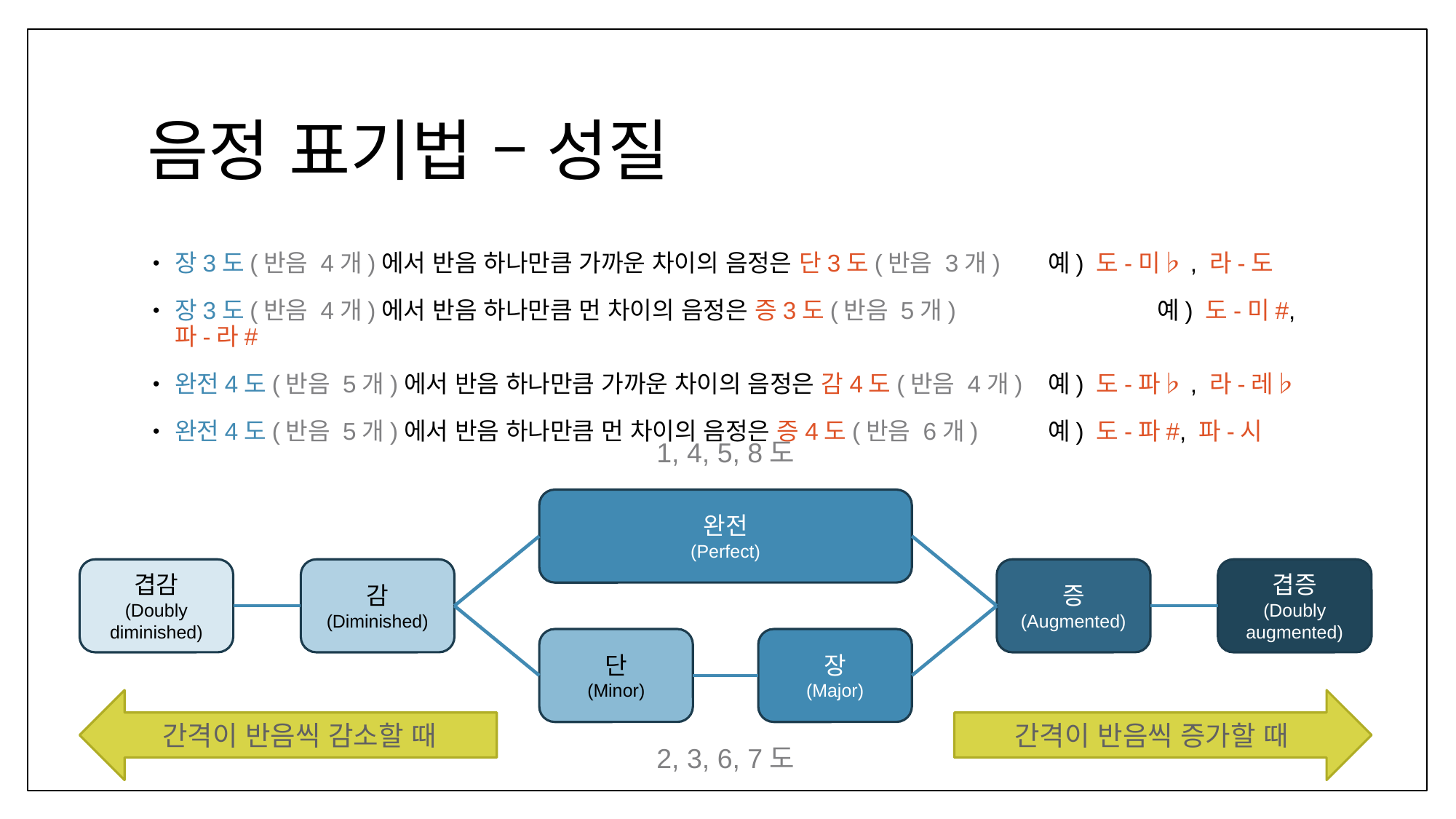

# 음정 표기법 – 성질
장3도(반음 4개)에서 반음 하나만큼 가까운 차이의 음정은 단3도(반음 3개)	예) 도-미♭, 라-도
장3도(반음 4개)에서 반음 하나만큼 먼 차이의 음정은 증3도(반음 5개)		예) 도-미#, 파-라#
완전4도(반음 5개)에서 반음 하나만큼 가까운 차이의 음정은 감4도(반음 4개)	예) 도-파♭, 라-레♭
완전4도(반음 5개)에서 반음 하나만큼 먼 차이의 음정은 증4도(반음 6개)	예) 도-파#, 파-시
1, 4, 5, 8도
완전
(Perfect)
겹감
(Doubly
diminished)
감
(Diminished)
증
(Augmented)
겹증
(Doubly
augmented)
단
(Minor)
장
(Major)
간격이 반음씩 감소할 때
간격이 반음씩 증가할 때
2, 3, 6, 7도